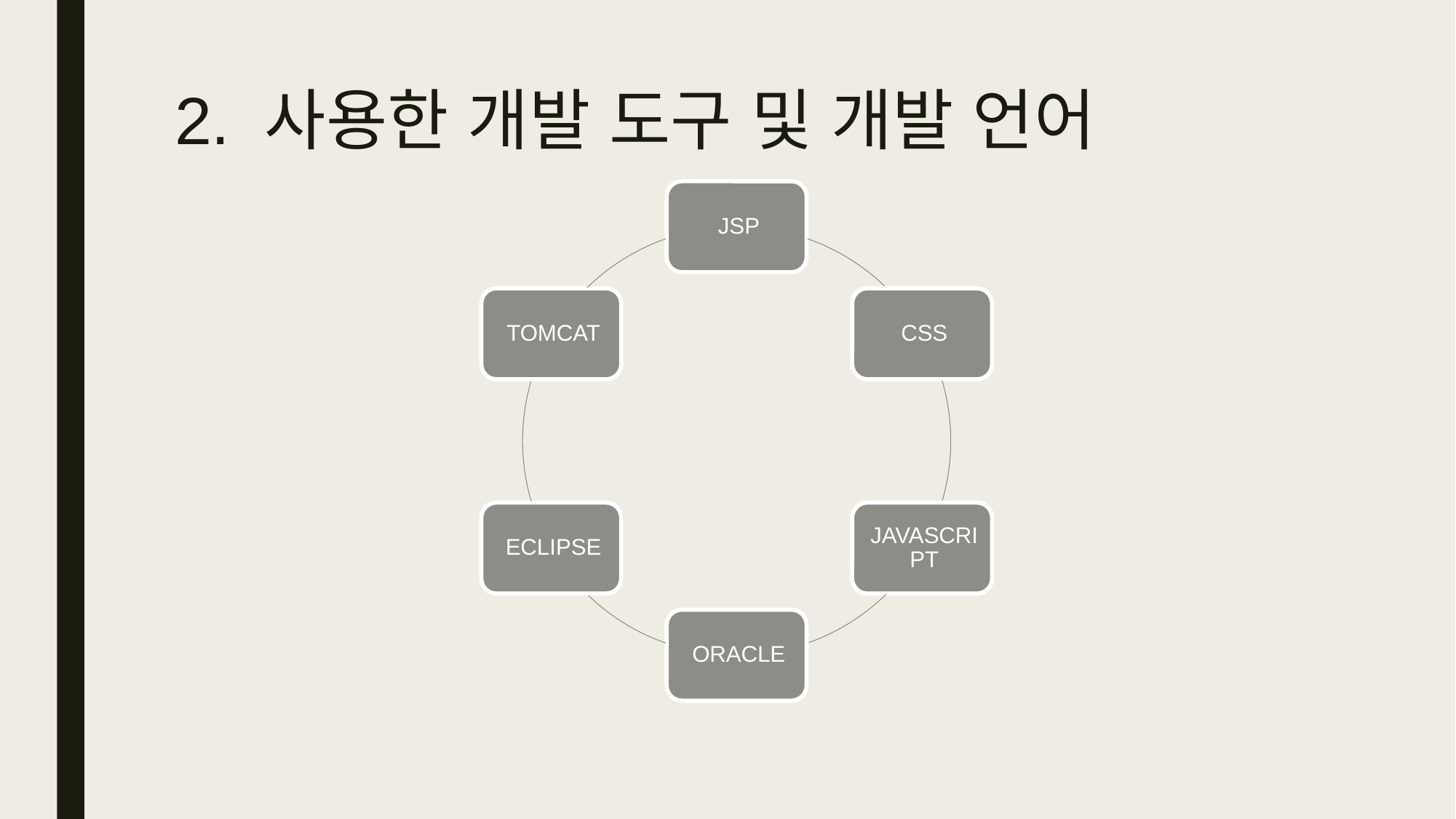

# 2. 사용한 개발 도구 및 개발 언어
JSP
CSS
JAVASCRIPT
ORACLE
ECLIPSE
TOMCAT